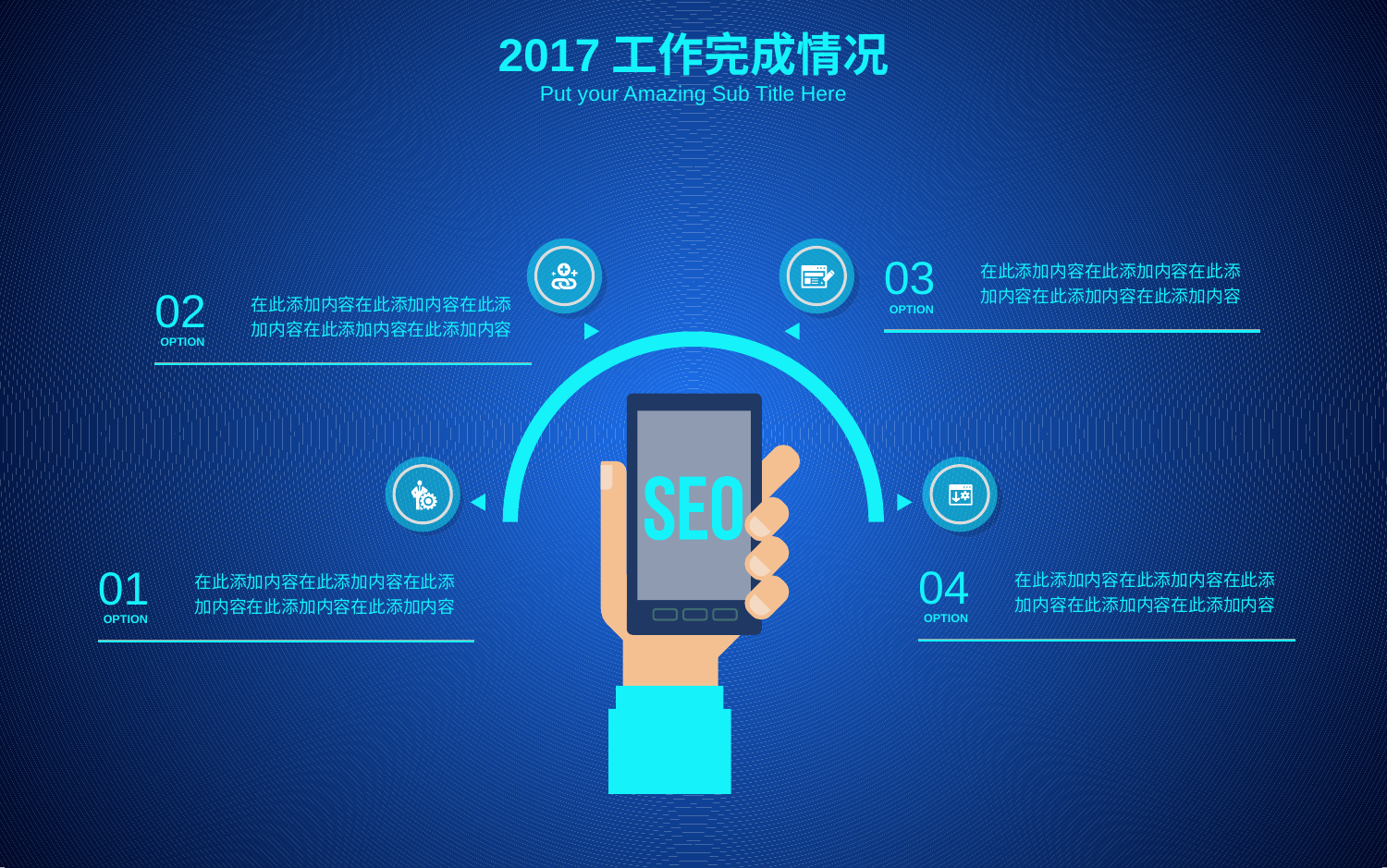

2017工作完成情况
Put your Amazing Sub Title Here

03
OPTION
在此添加内容在此添加内容在此添加内容在此添加内容在此添加内容
02
OPTION
在此添加内容在此添加内容在此添加内容在此添加内容在此添加内容

04
OPTION
在此添加内容在此添加内容在此添加内容在此添加内容在此添加内容
01
OPTION
在此添加内容在此添加内容在此添加内容在此添加内容在此添加内容